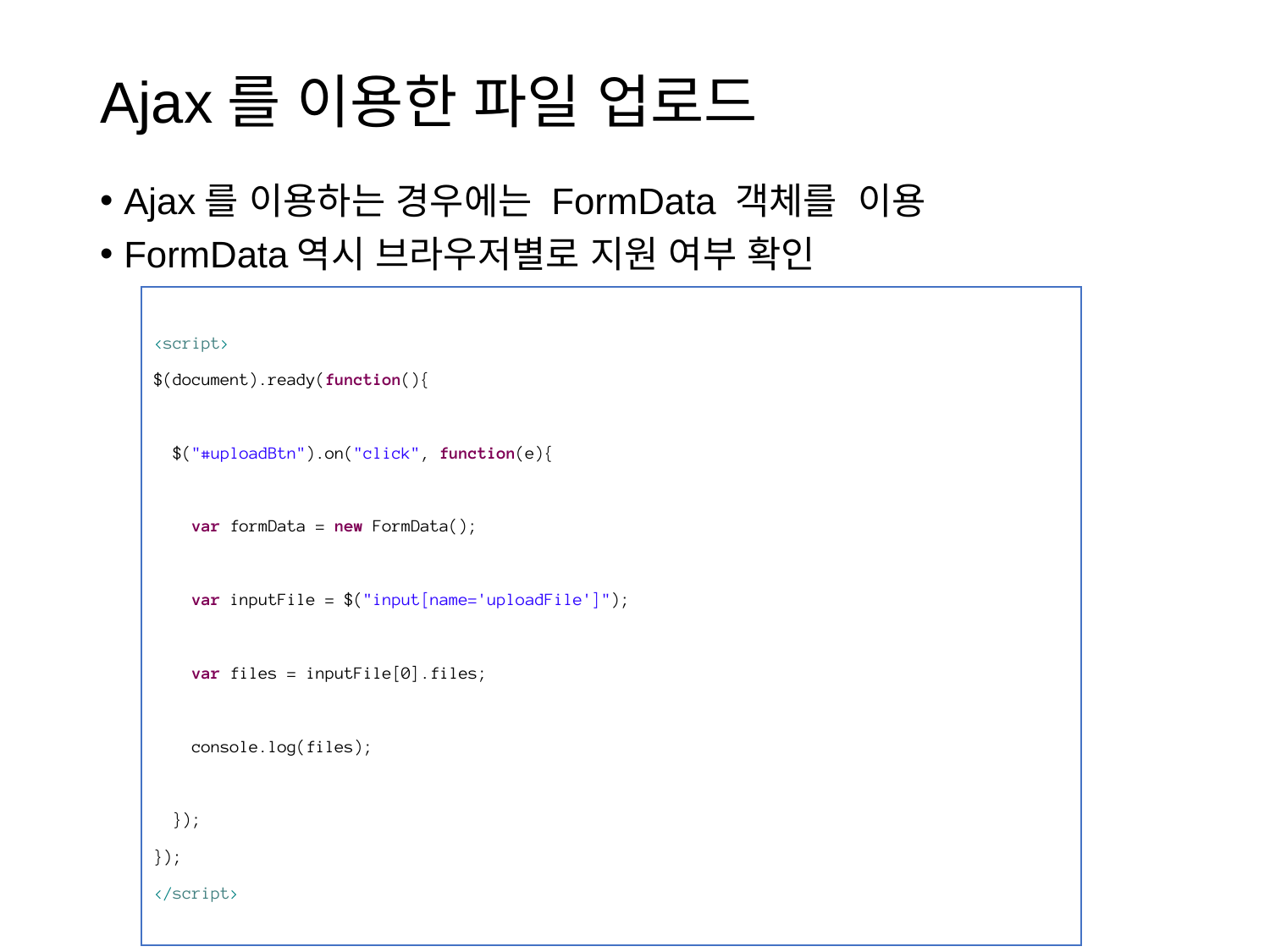

# Ajax를 이용한 파일 업로드
Ajax를 이용하는 경우에는 FormData 객체를  이용
FormData역시 브라우저별로 지원 여부 확인

<script>
$(document).ready(function(){

  $("#uploadBtn").on("click", function(e){

    var formData = new FormData();

    var inputFile = $("input[name='uploadFile']");

    var files = inputFile[0].files;

    console.log(files);

  });
});
</script>